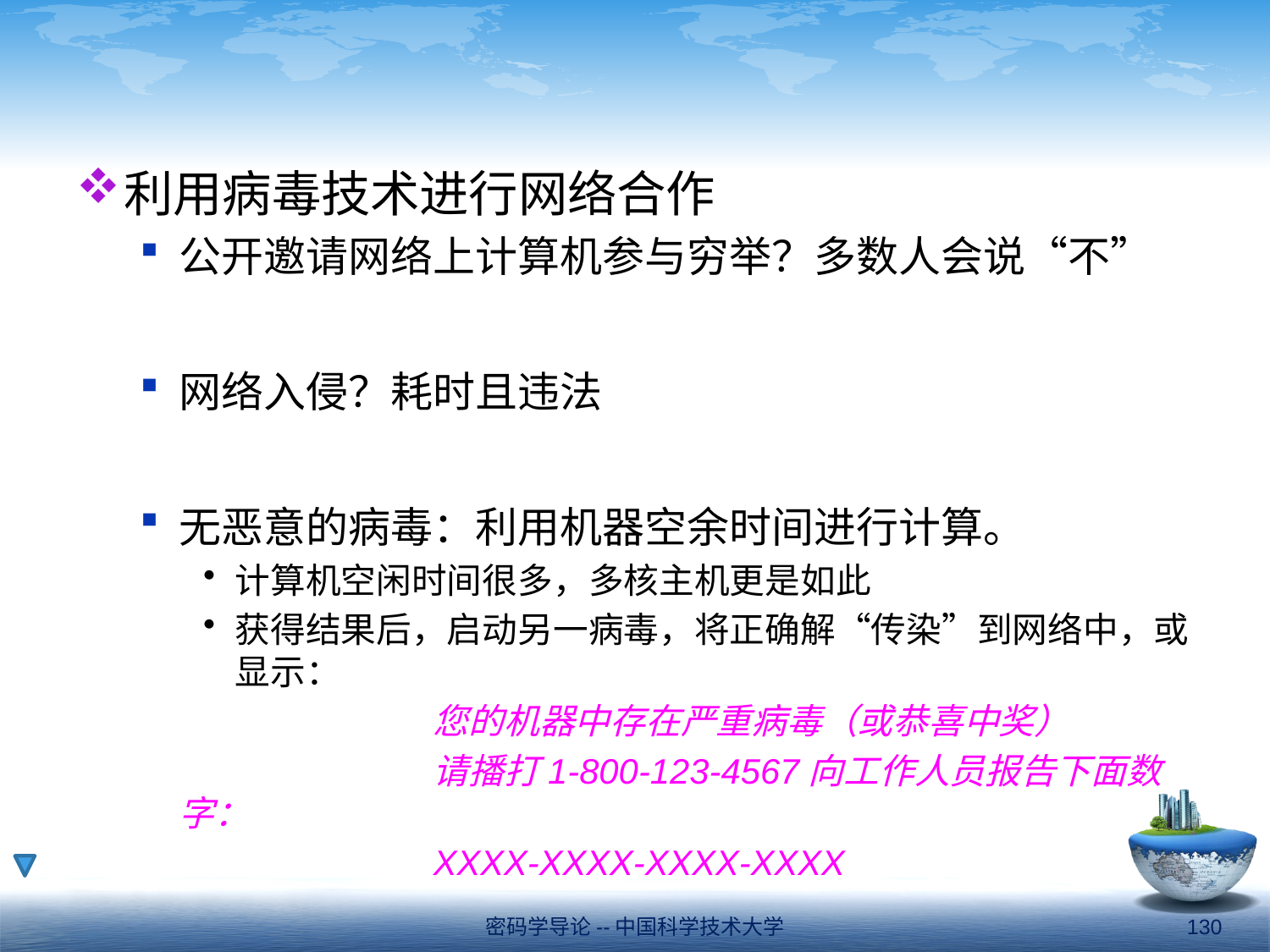

#
利用病毒技术进行网络合作
公开邀请网络上计算机参与穷举？多数人会说“不”

网络入侵？耗时且违法

无恶意的病毒：利用机器空余时间进行计算。
计算机空闲时间很多，多核主机更是如此
获得结果后，启动另一病毒，将正确解“传染”到网络中，或显示：
			您的机器中存在严重病毒（或恭喜中奖）
			请播打1-800-123-4567向工作人员报告下面数字：
			XXXX-XXXX-XXXX-XXXX

密码学导论--中国科学技术大学
130